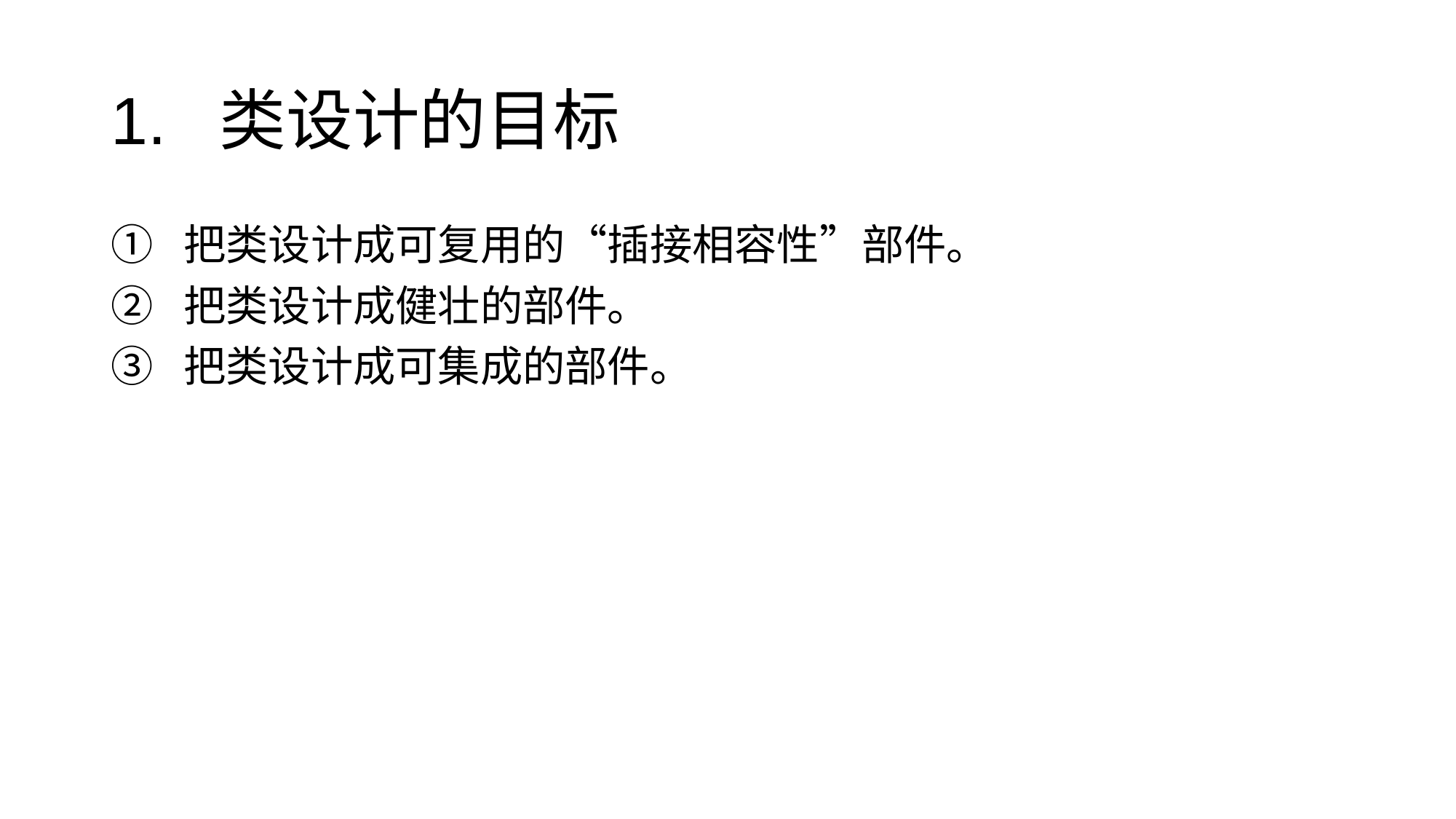

# 1.  类设计的目标
把类设计成可复用的“插接相容性”部件。
把类设计成健壮的部件。
把类设计成可集成的部件。